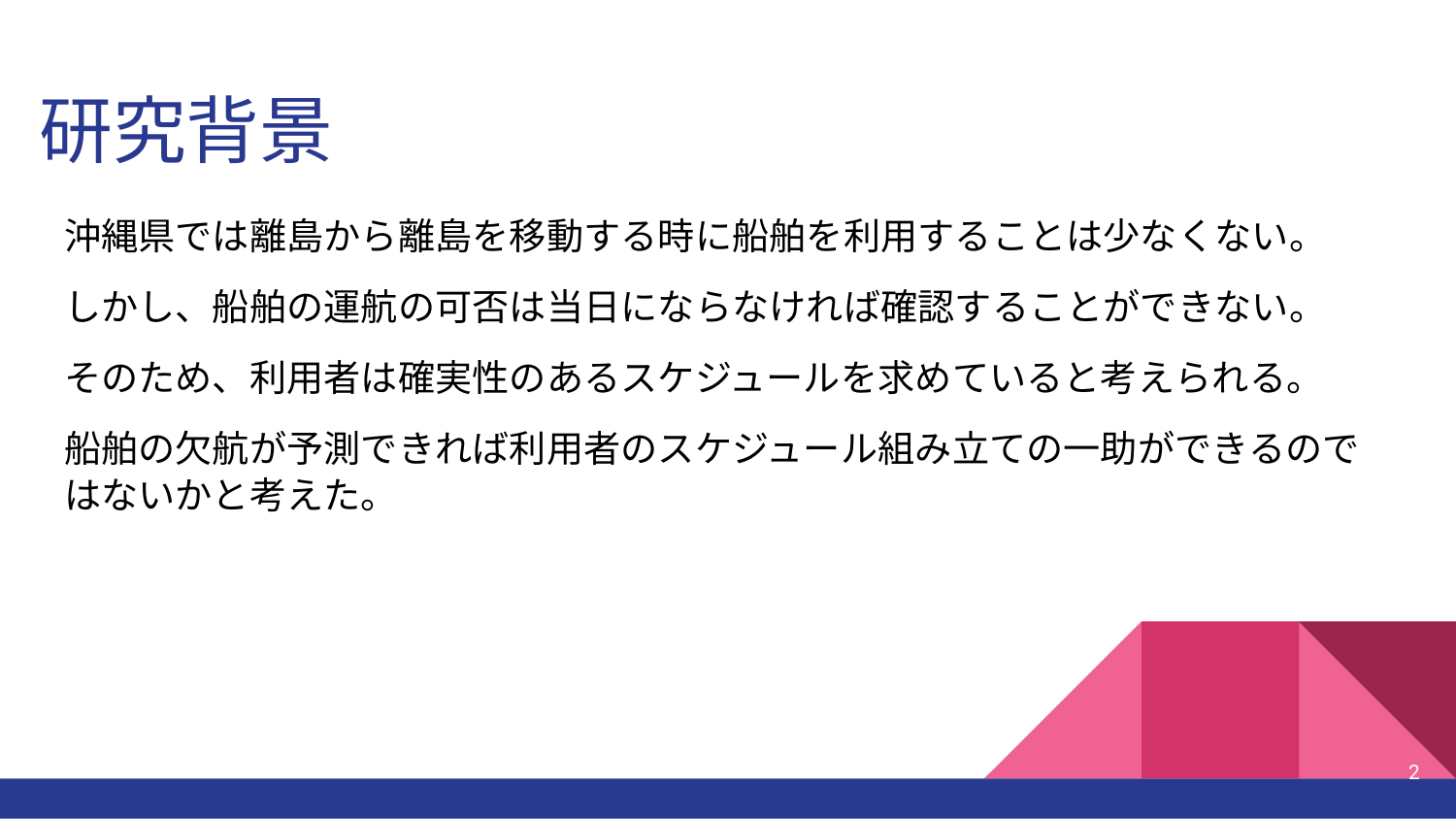

# 研究背景
沖縄県では離島から離島を移動する時に船舶を利用することは少なくない。
しかし、船舶の運航の可否は当日にならなければ確認することができない。
そのため、利用者は確実性のあるスケジュールを求めていると考えられる。
船舶の欠航が予測できれば利用者のスケジュール組み立ての一助ができるのではないかと考えた。
2